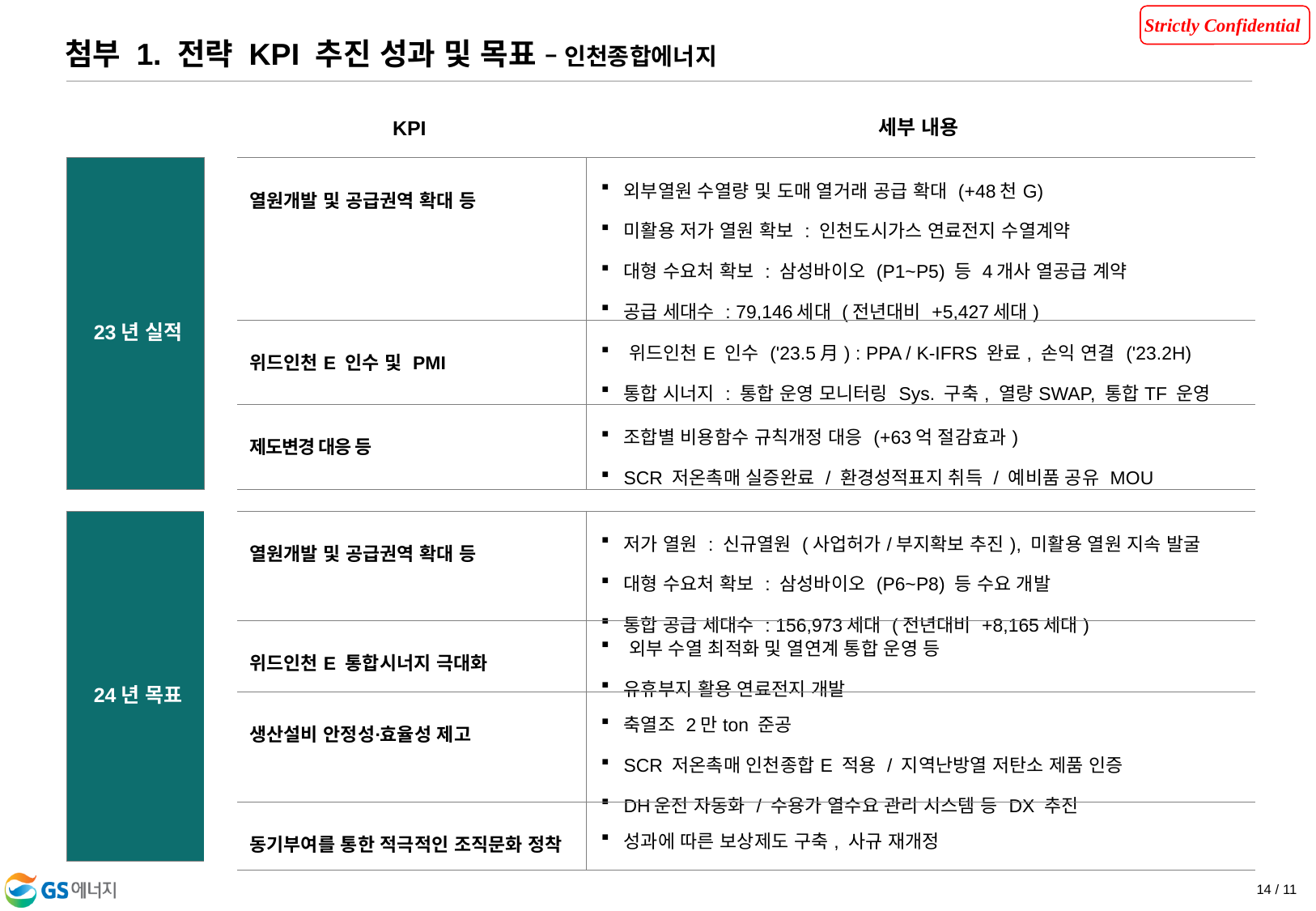

첨부 1. 전략 KPI 추진 성과 및 목표 – 인천종합에너지
세부 내용
KPI
| '23년 실적 |
| --- |
| 열원개발 및 공급권역 확대 등 | 외부열원 수열량 및 도매 열거래 공급 확대 (+48천G) 미활용 저가 열원 확보 : 인천도시가스 연료전지 수열계약 대형 수요처 확보 : 삼성바이오 (P1~P5) 등 4개사 열공급 계약 공급 세대수 : 79,146세대 (전년대비 +5,427세대) |
| --- | --- |
| 위드인천E 인수 및 PMI | ​위드인천E 인수 ('23.5月) : PPA / K-IFRS 완료, 손익 연결 ('23.2H) 통합 시너지 : 통합 운영 모니터링 Sys. 구축, 열량SWAP, 통합TF 운영 ​ |
| 제도변경 대응 등 | 조합별 비용함수 규칙개정 대응 (+63억 절감효과)  SCR 저온촉매 실증완료 / 환경성적표지 취득 / 예비품 공유 MOU |
| '24년 목표 |
| --- |
| 열원개발 및 공급권역 확대 등 | 저가 열원 : 신규열원 (사업허가/부지확보 추진), 미활용 열원 지속 발굴 대형 수요처 확보 : 삼성바이오 (P6~P8) 등 수요 개발 통합 공급 세대수 : 156,973세대 (전년대비 +8,165세대) |
| --- | --- |
| 위드인천E 통합시너지 극대화 | ​외부 수열 최적화 및 열연계 통합 운영 등 유휴부지 활용 연료전지 개발 ​ |
| 생산설비 안정성∙효율성 제고 | 축열조 2만ton 준공 SCR 저온촉매 인천종합E 적용 / 지역난방열 저탄소 제품 인증 DH운전 자동화 / 수용가 열수요 관리 시스템 등 DX 추진 |
| 동기부여를 통한 적극적인 조직문화 정착 | 성과에 따른 보상제도 구축, 사규 재개정 |